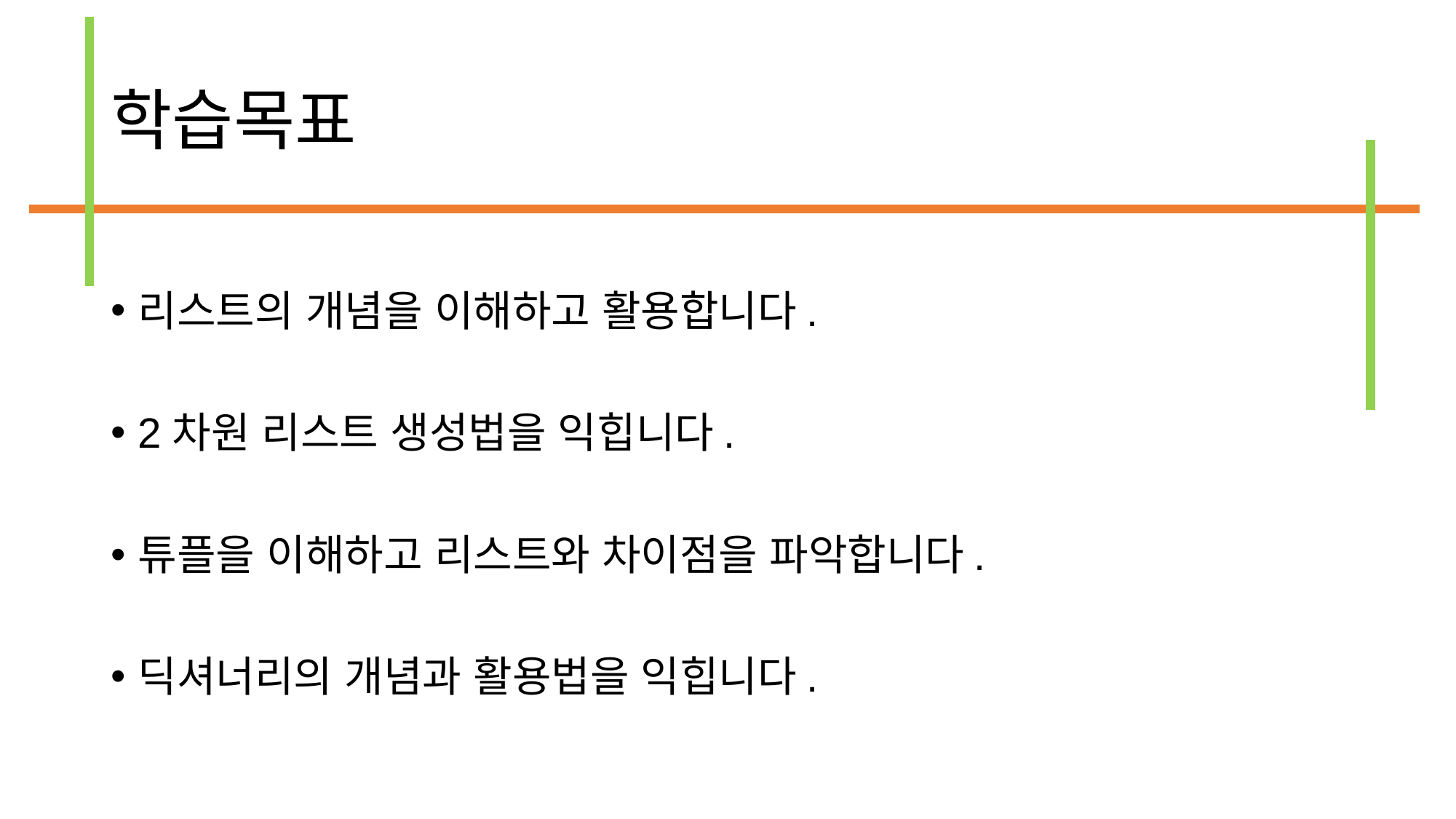

# 학습목표

리스트의 개념을 이해하고 활용합니다.

2차원 리스트 생성법을 익힙니다.

튜플을 이해하고 리스트와 차이점을 파악합니다.

딕셔너리의 개념과 활용법을 익힙니다.